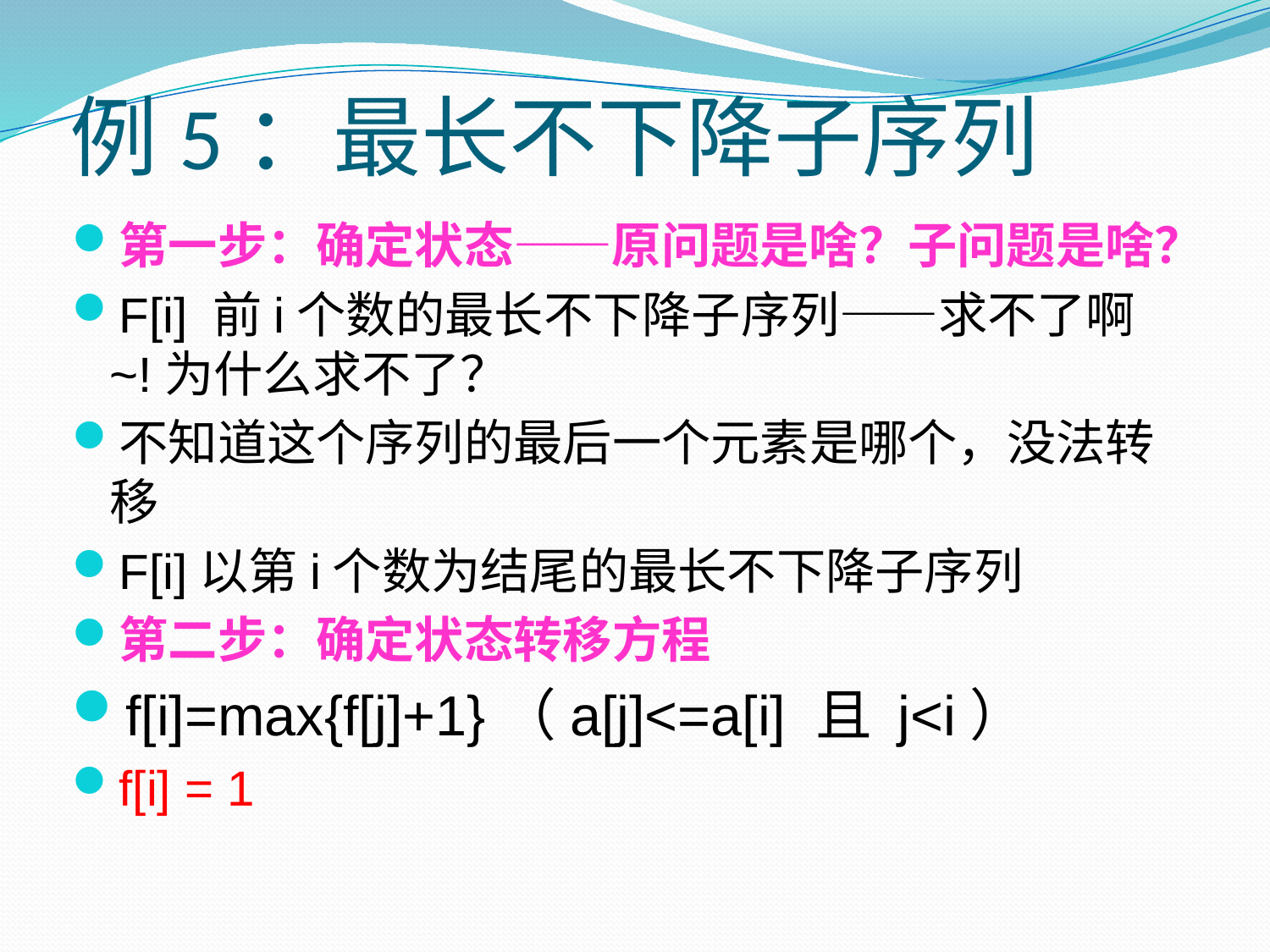

# 例5：最长不下降子序列
第一步：确定状态——原问题是啥？子问题是啥？
F[i] 前i个数的最长不下降子序列——求不了啊~!为什么求不了？
不知道这个序列的最后一个元素是哪个，没法转移
F[i]以第i个数为结尾的最长不下降子序列
第二步：确定状态转移方程
f[i]=max{f[j]+1}（a[j]<=a[i] 且 j<i）
f[i] = 1